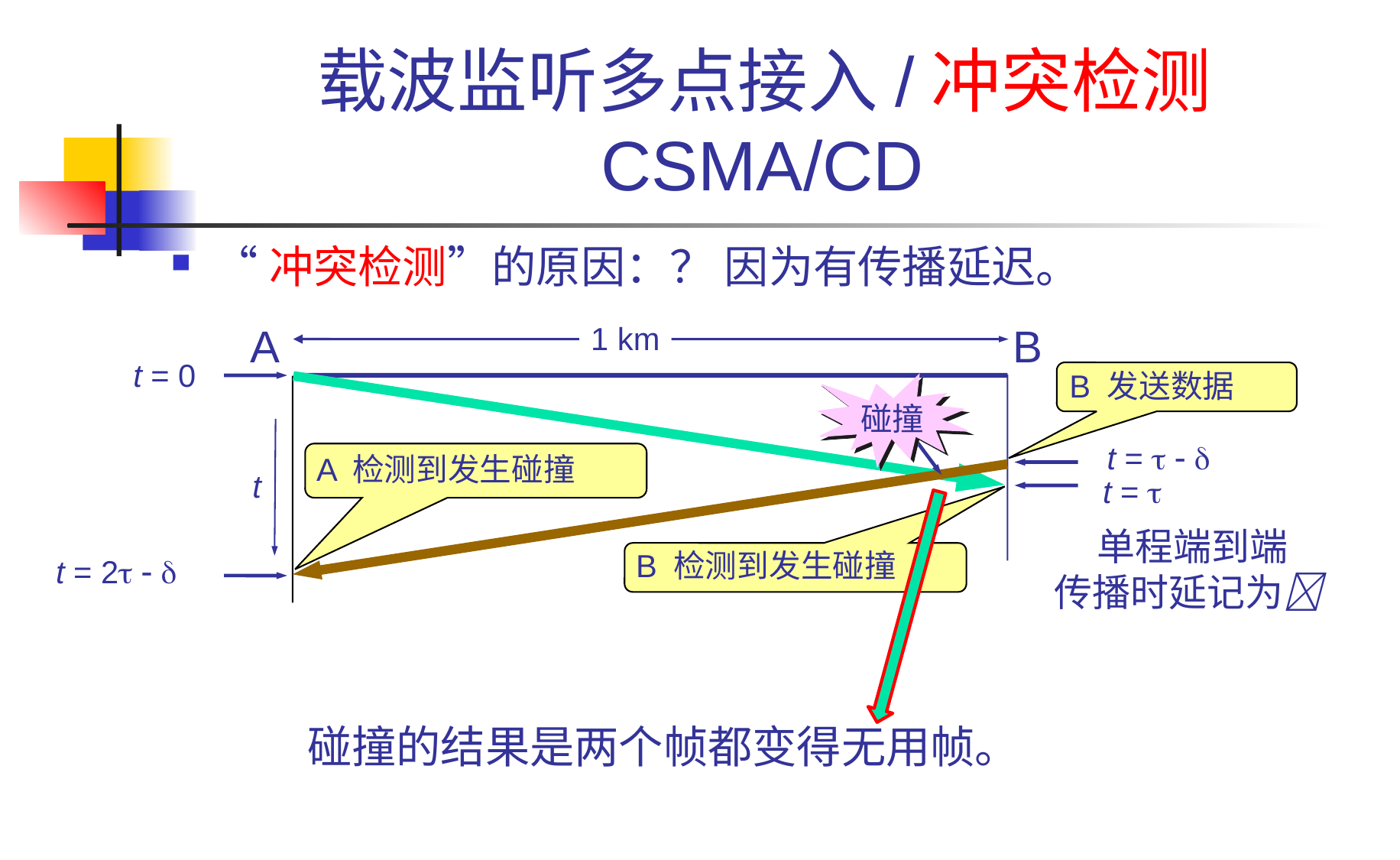

# 载波监听多点接入/冲突检测  CSMA/CD
“冲突检测”的原因：？ 因为有传播延迟。

1 km
A
B

t = 0
  B 发送数据

  t = τ − δ

碰撞

A 检测到发生碰撞
t = 2τ − δ

t

  t = τ

B 检测到发生碰撞

单程端到端
传播时延记为τ

碰撞的结果是两个帧都变得无用帧。